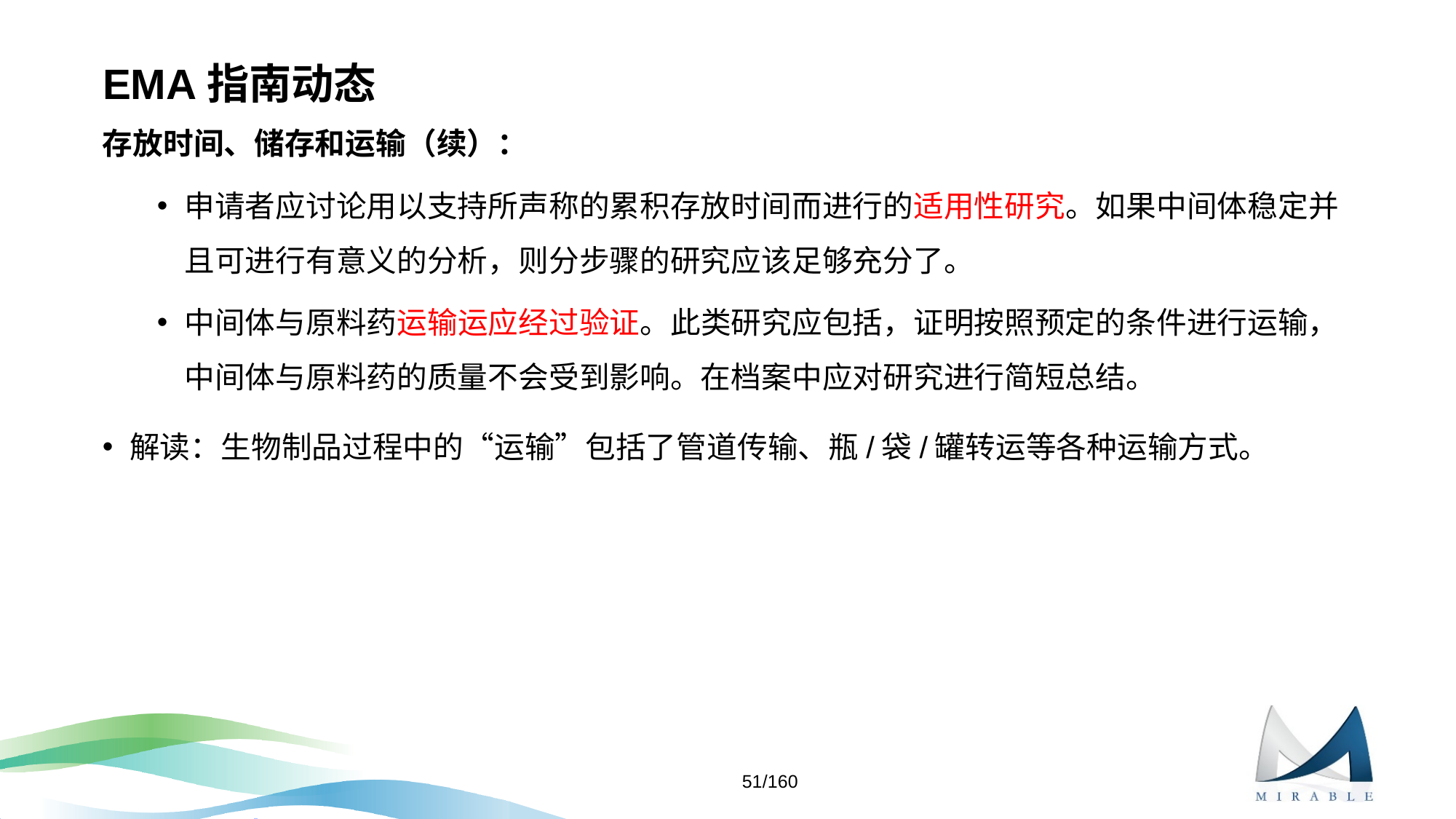

# EMA指南动态
存放时间、储存和运输（续）：
申请者应讨论用以支持所声称的累积存放时间而进行的适用性研究。如果中间体稳定并且可进行有意义的分析，则分步骤的研究应该足够充分了。
中间体与原料药运输运应经过验证。此类研究应包括，证明按照预定的条件进行运输，中间体与原料药的质量不会受到影响。在档案中应对研究进行简短总结。
解读：生物制品过程中的“运输”包括了管道传输、瓶/袋/罐转运等各种运输方式。
51/160